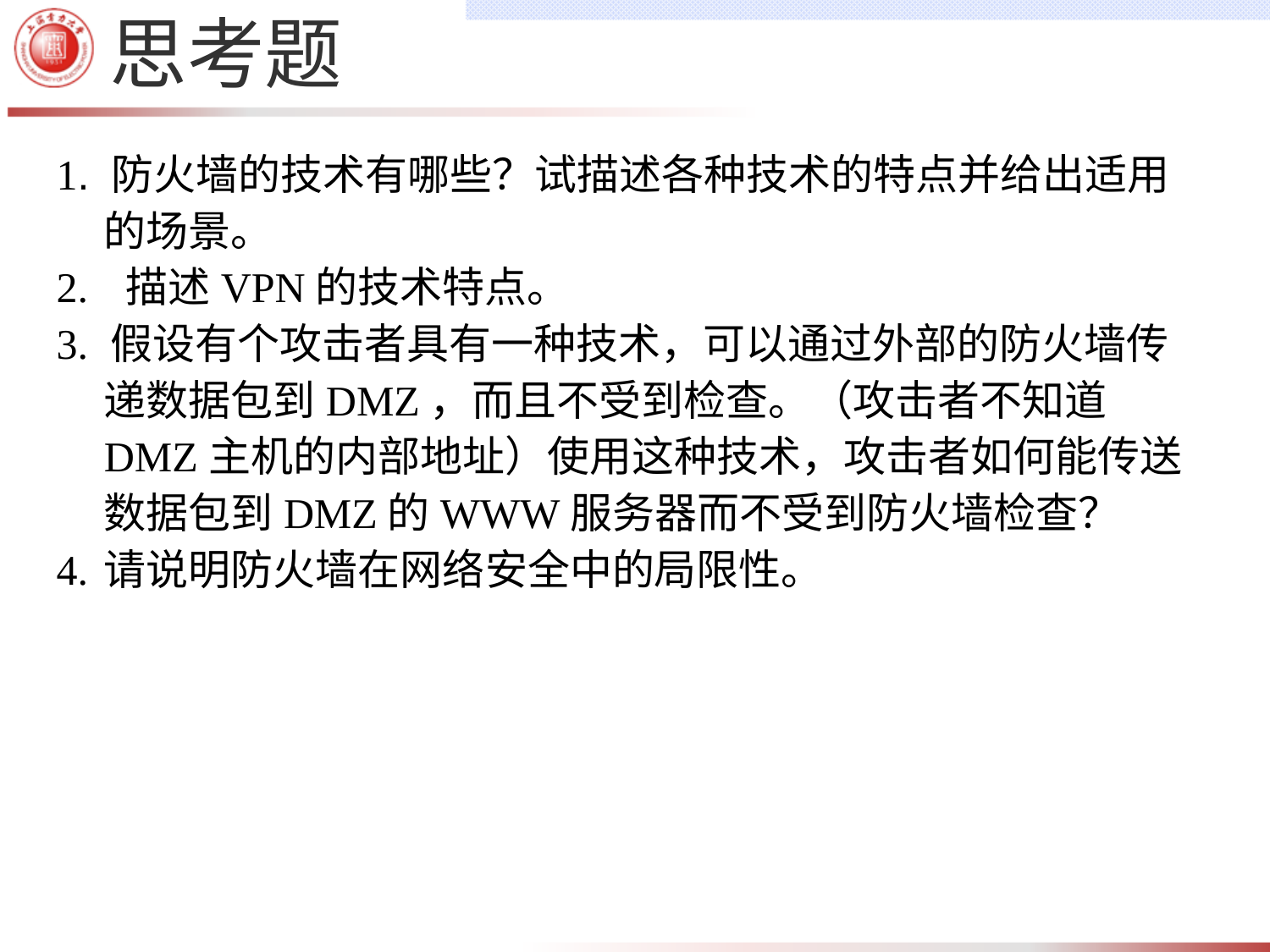

思考题

1. 防火墙的技术有哪些？试描述各种技术的特点并给出适用的场景。
2.	 描述VPN的技术特点。
3. 假设有个攻击者具有一种技术，可以通过外部的防火墙传递数据包到DMZ，而且不受到检查。（攻击者不知道DMZ主机的内部地址）使用这种技术，攻击者如何能传送数据包到DMZ的WWW服务器而不受到防火墙检查？
4.	请说明防火墙在网络安全中的局限性。